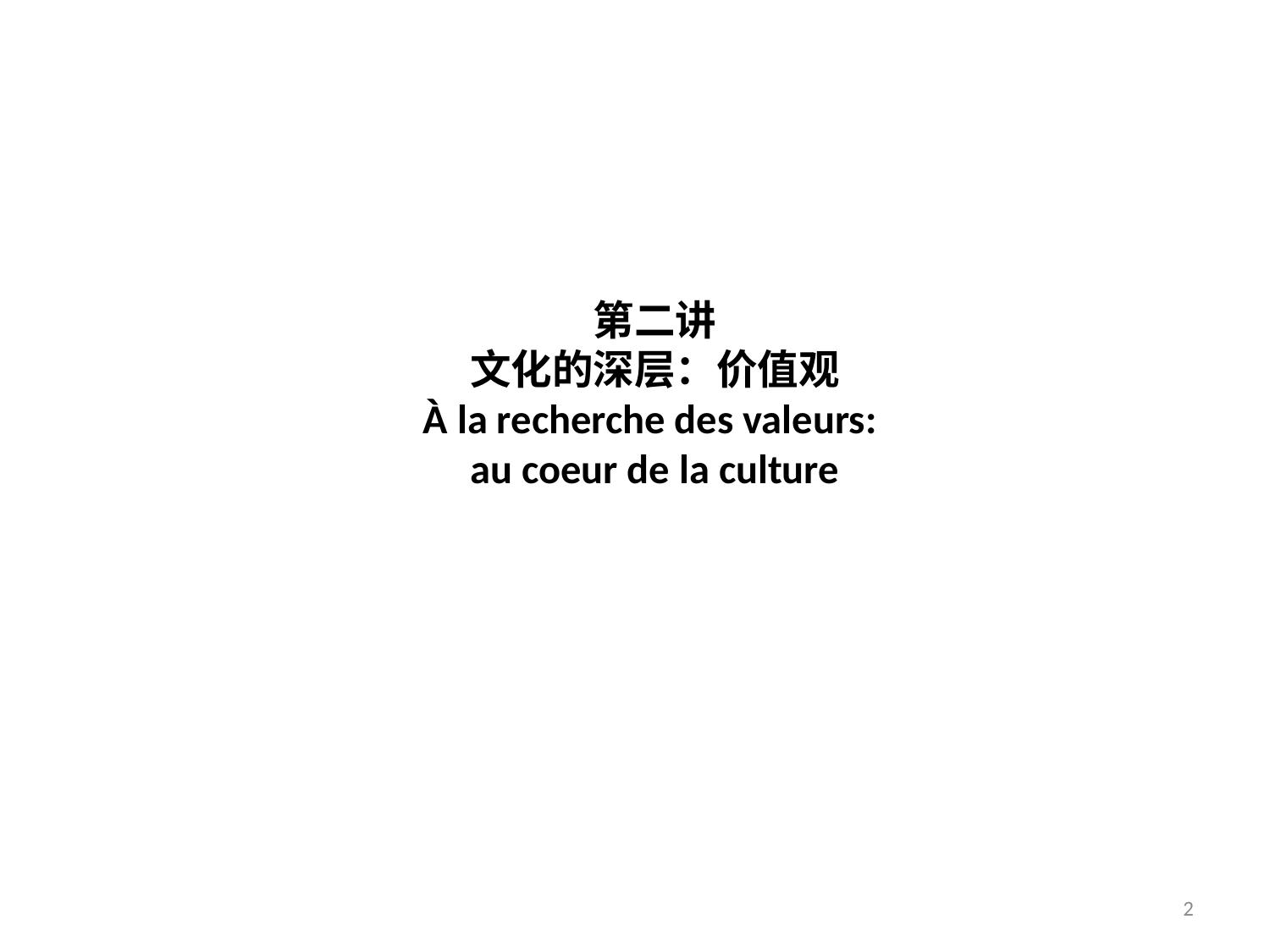

# 第二讲 文化的深层：价值观 À la recherche des valeurs: au coeur de la culture
2